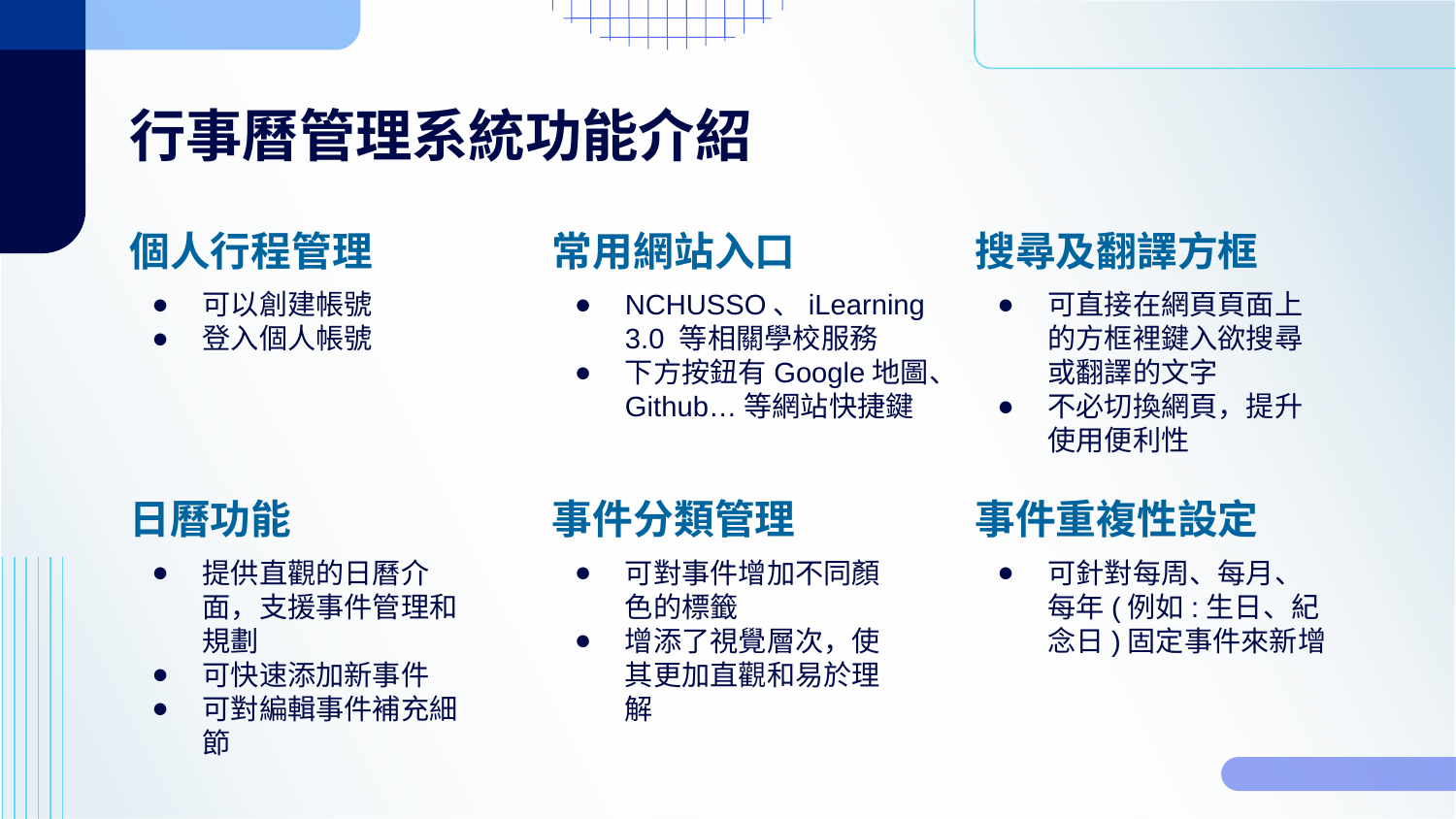

# 行事曆管理系統功能介紹
個人行程管理
常用網站入口
搜尋及翻譯方框
NCHUSSO、iLearning 3.0 等相關學校服務
下方按鈕有Google地圖、Github…等網站快捷鍵
可直接在網頁頁面上的方框裡鍵入欲搜尋或翻譯的文字
不必切換網頁，提升使用便利性
可以創建帳號
登入個人帳號
日曆功能
事件分類管理
事件重複性設定
提供直觀的日曆介面，支援事件管理和規劃
可快速添加新事件
可對編輯事件補充細節
可對事件增加不同顏色的標籤
增添了視覺層次，使其更加直觀和易於理解

可針對每周、每月、每年(例如:生日、紀念日)固定事件來新增